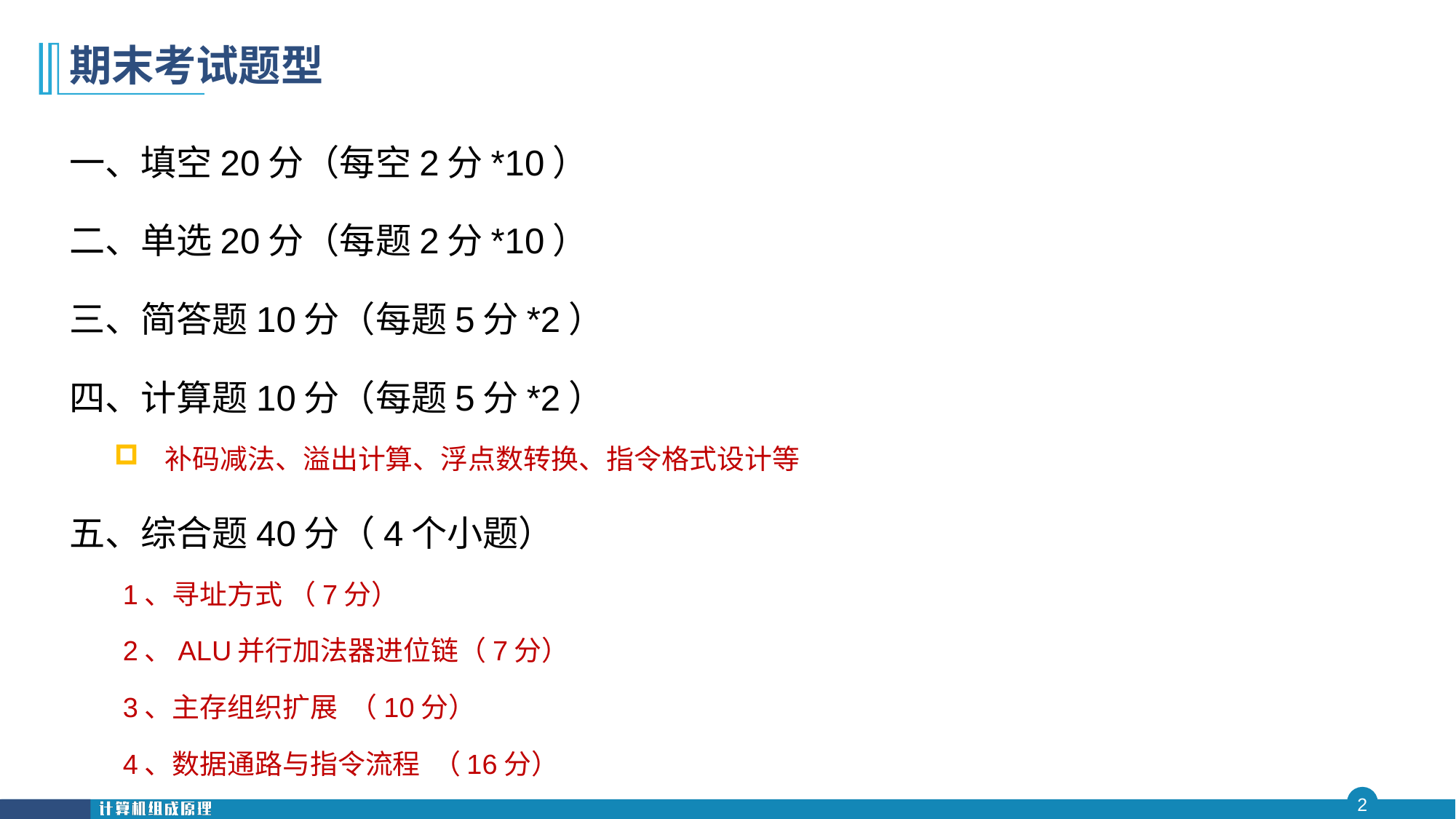

# 期末考试题型
一、填空20分（每空2分*10）
二、单选20分（每题2分*10）
三、简答题10分（每题5分*2）
四、计算题10分（每题5分*2）
补码减法、溢出计算、浮点数转换、指令格式设计等
五、综合题40分（4个小题）
1、寻址方式 （7分）
2、ALU并行加法器进位链（7分）
3、主存组织扩展  （10分）
4、数据通路与指令流程  （16分）